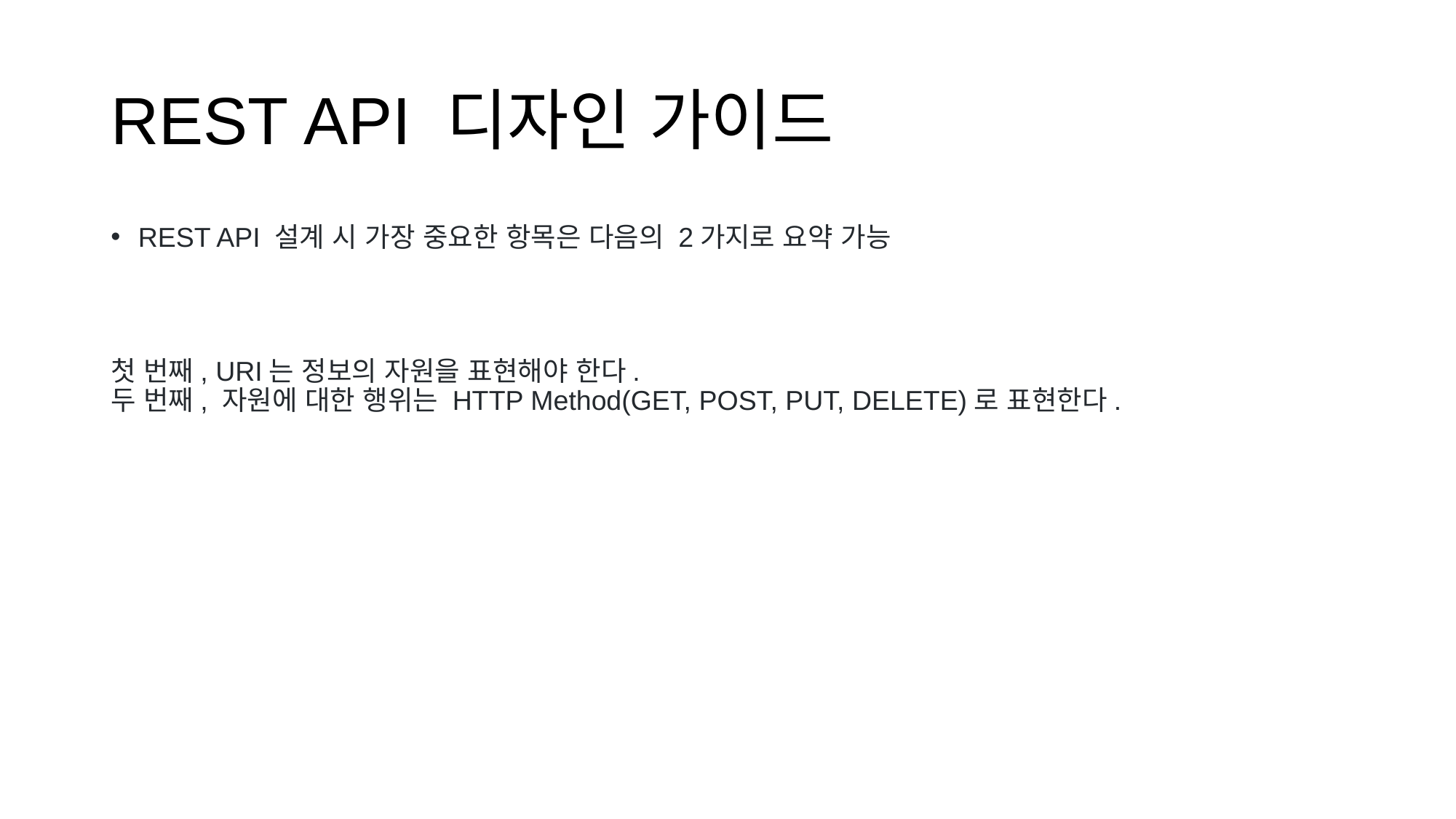

# REST API 디자인 가이드
REST API 설계 시 가장 중요한 항목은 다음의 2가지로 요약 가능

첫 번째, URI는 정보의 자원을 표현해야 한다.
두 번째, 자원에 대한 행위는 HTTP Method(GET, POST, PUT, DELETE)로 표현한다.